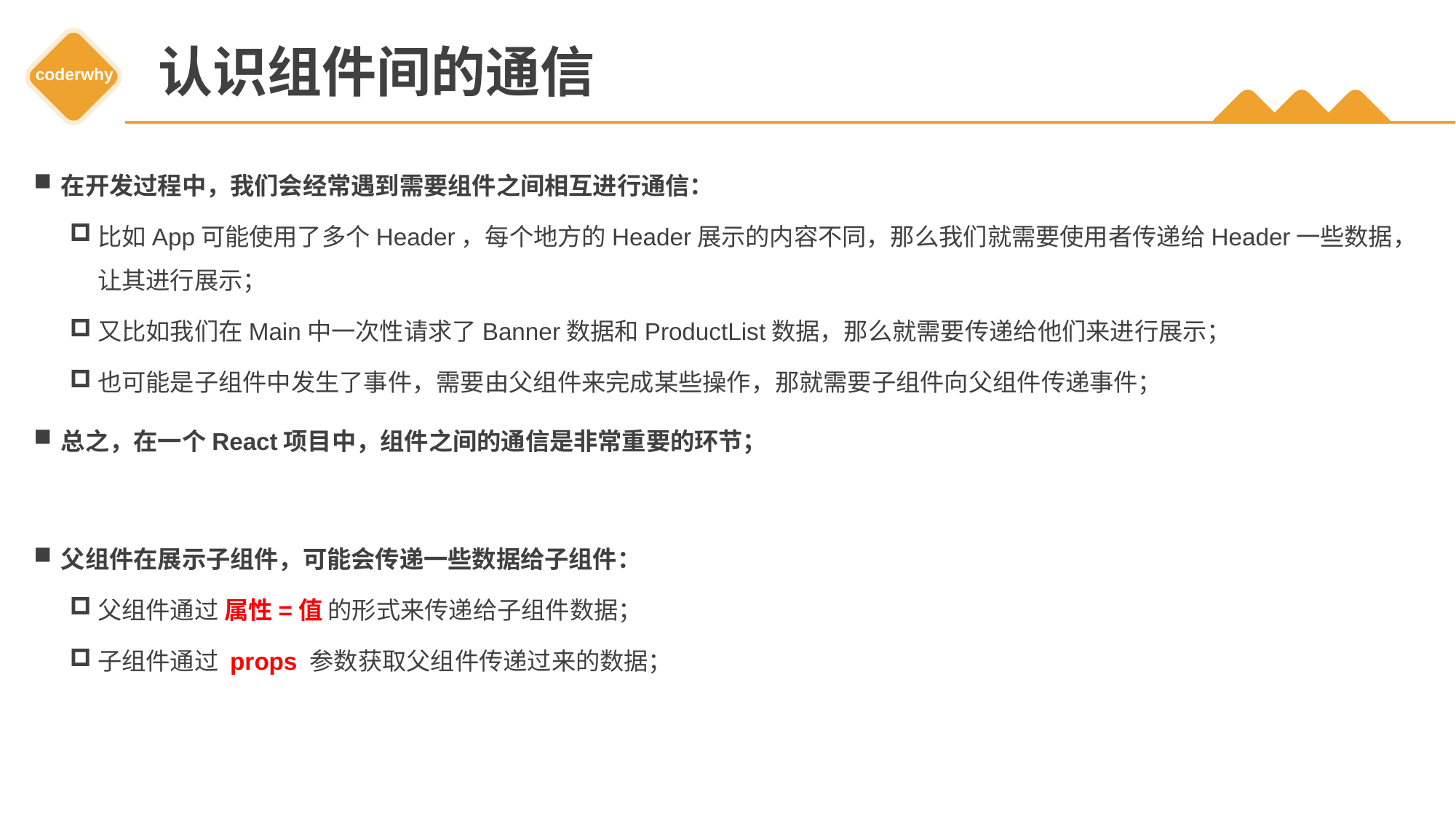

# 认识组件间的通信
在开发过程中，我们会经常遇到需要组件之间相互进行通信：
比如App可能使用了多个Header，每个地方的Header展示的内容不同，那么我们就需要使用者传递给Header一些数据，让其进行展示；
又比如我们在Main中一次性请求了Banner数据和ProductList数据，那么就需要传递给他们来进行展示；
也可能是子组件中发生了事件，需要由父组件来完成某些操作，那就需要子组件向父组件传递事件；
总之，在一个React项目中，组件之间的通信是非常重要的环节；

父组件在展示子组件，可能会传递一些数据给子组件：
父组件通过 属性=值 的形式来传递给子组件数据；
子组件通过 props 参数获取父组件传递过来的数据；